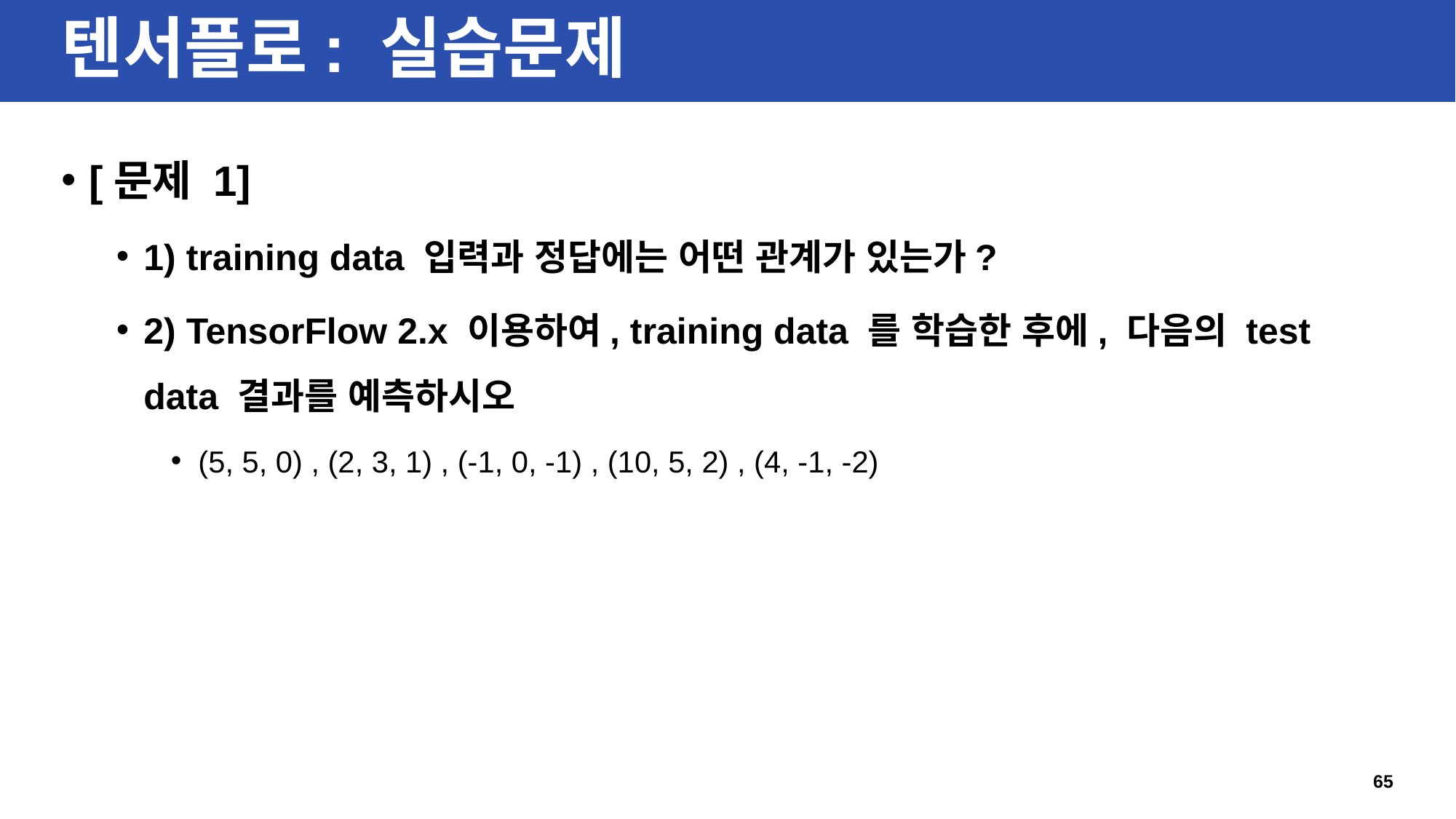

# 텐서플로: 실습문제
[문제 1]
1) training data 입력과 정답에는 어떤 관계가 있는가?
2) TensorFlow 2.x 이용하여, training data 를 학습한 후에, 다음의 test data 결과를 예측하시오
(5, 5, 0) , (2, 3, 1) , (-1, 0, -1) , (10, 5, 2) , (4, -1, -2)
65